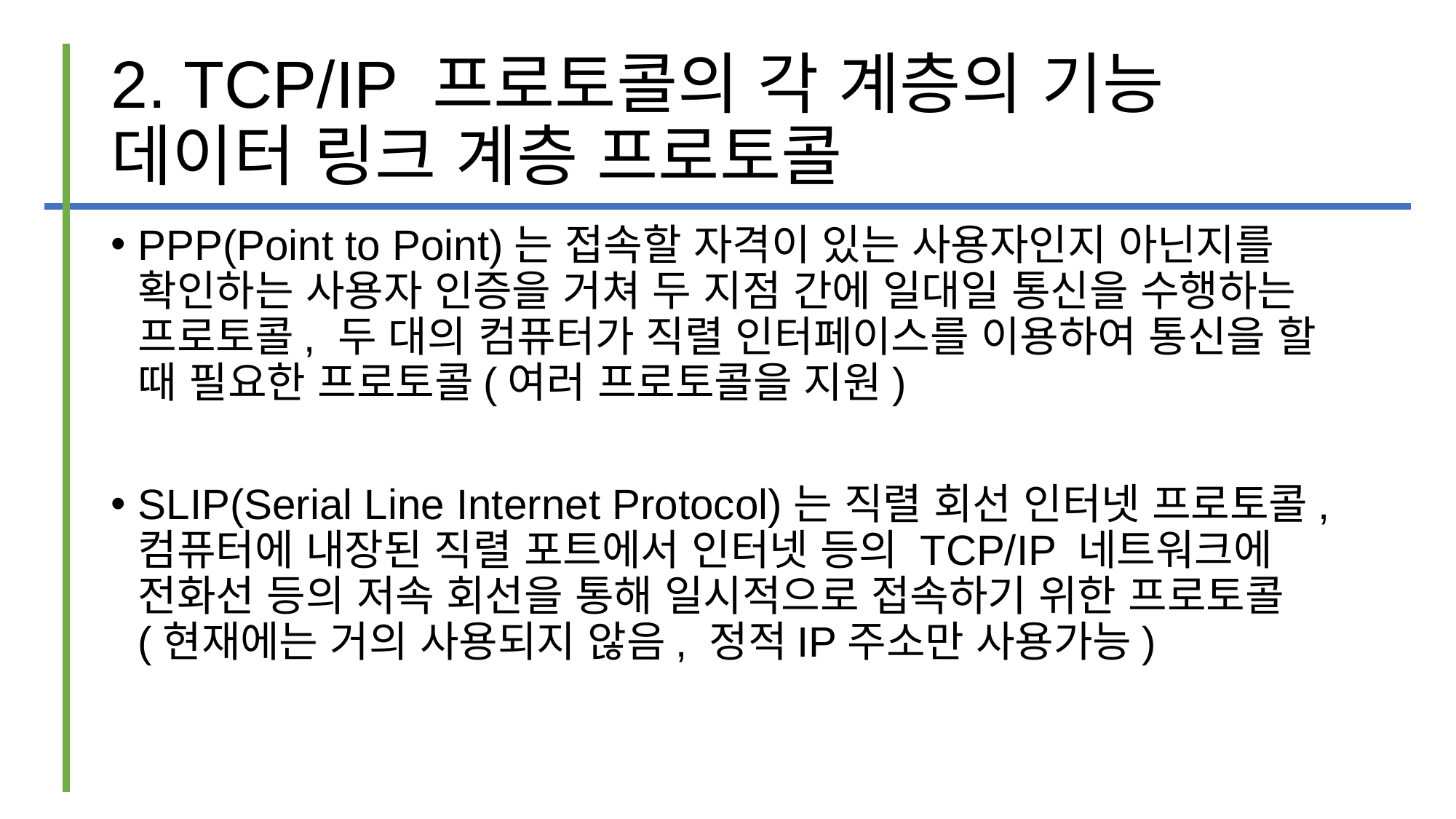

# 2. TCP/IP 프로토콜의 각 계층의 기능 데이터 링크 계층 프로토콜
PPP(Point to Point)는 접속할 자격이 있는 사용자인지 아닌지를 확인하는 사용자 인증을 거쳐 두 지점 간에 일대일 통신을 수행하는 프로토콜, 두 대의 컴퓨터가 직렬 인터페이스를 이용하여 통신을 할 때 필요한 프로토콜(여러 프로토콜을 지원)

SLIP(Serial Line Internet Protocol)는 직렬 회선 인터넷 프로토콜, 컴퓨터에 내장된 직렬 포트에서 인터넷 등의 TCP/IP 네트워크에 전화선 등의 저속 회선을 통해 일시적으로 접속하기 위한 프로토콜(현재에는 거의 사용되지 않음, 정적IP주소만 사용가능)